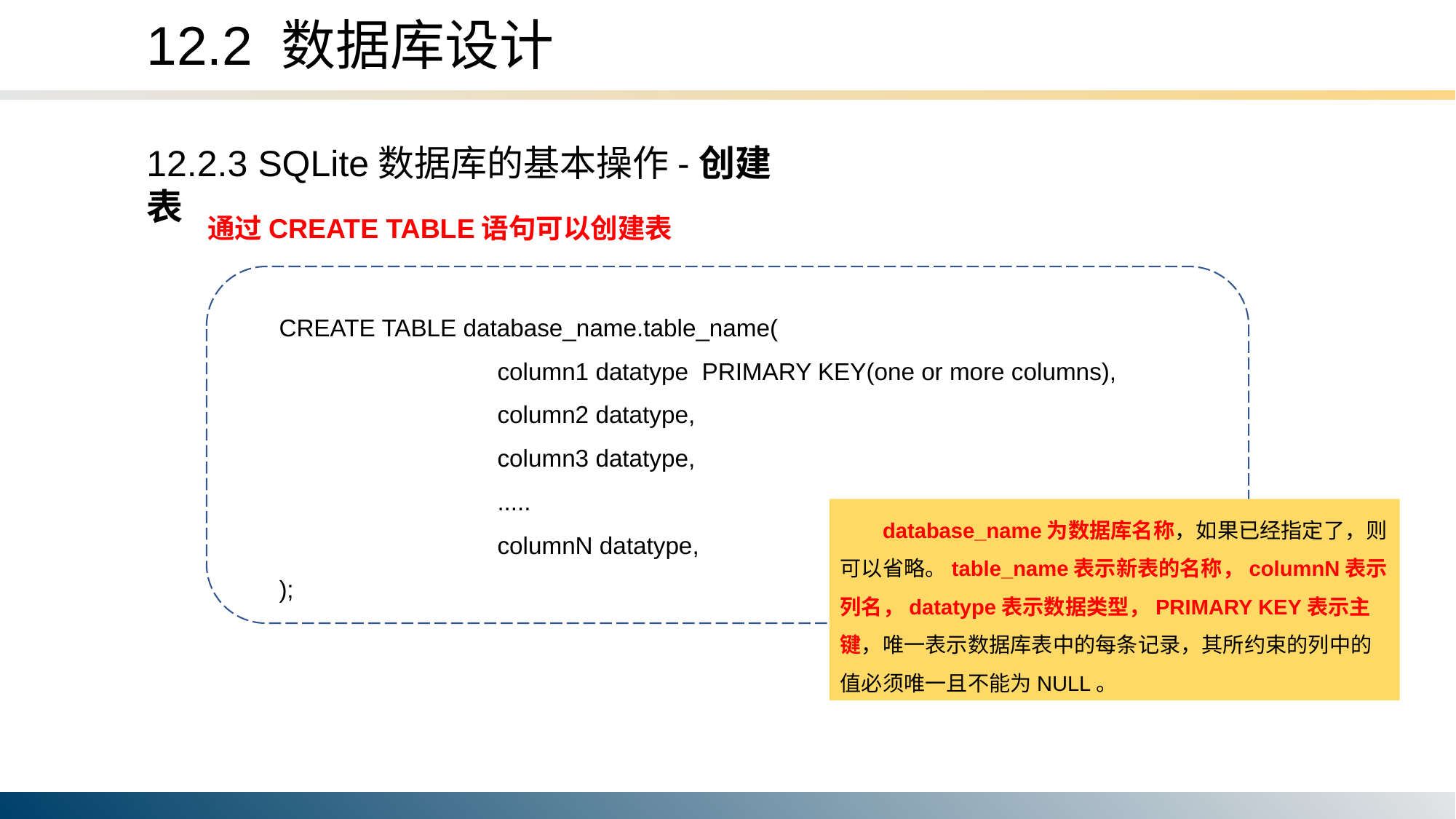

12.2 数据库设计
12.2.3 SQLite数据库的基本操作-创建表
通过CREATE TABLE语句可以创建表

CREATE TABLE database_name.table_name(
		column1 datatype  PRIMARY KEY(one or more columns),
		column2 datatype,
		column3 datatype,
		.....
		columnN datatype,
);
database_name为数据库名称，如果已经指定了，则可以省略。table_name表示新表的名称，columnN表示列名，datatype表示数据类型，PRIMARY KEY表示主键，唯一表示数据库表中的每条记录，其所约束的列中的值必须唯一且不能为NULL。